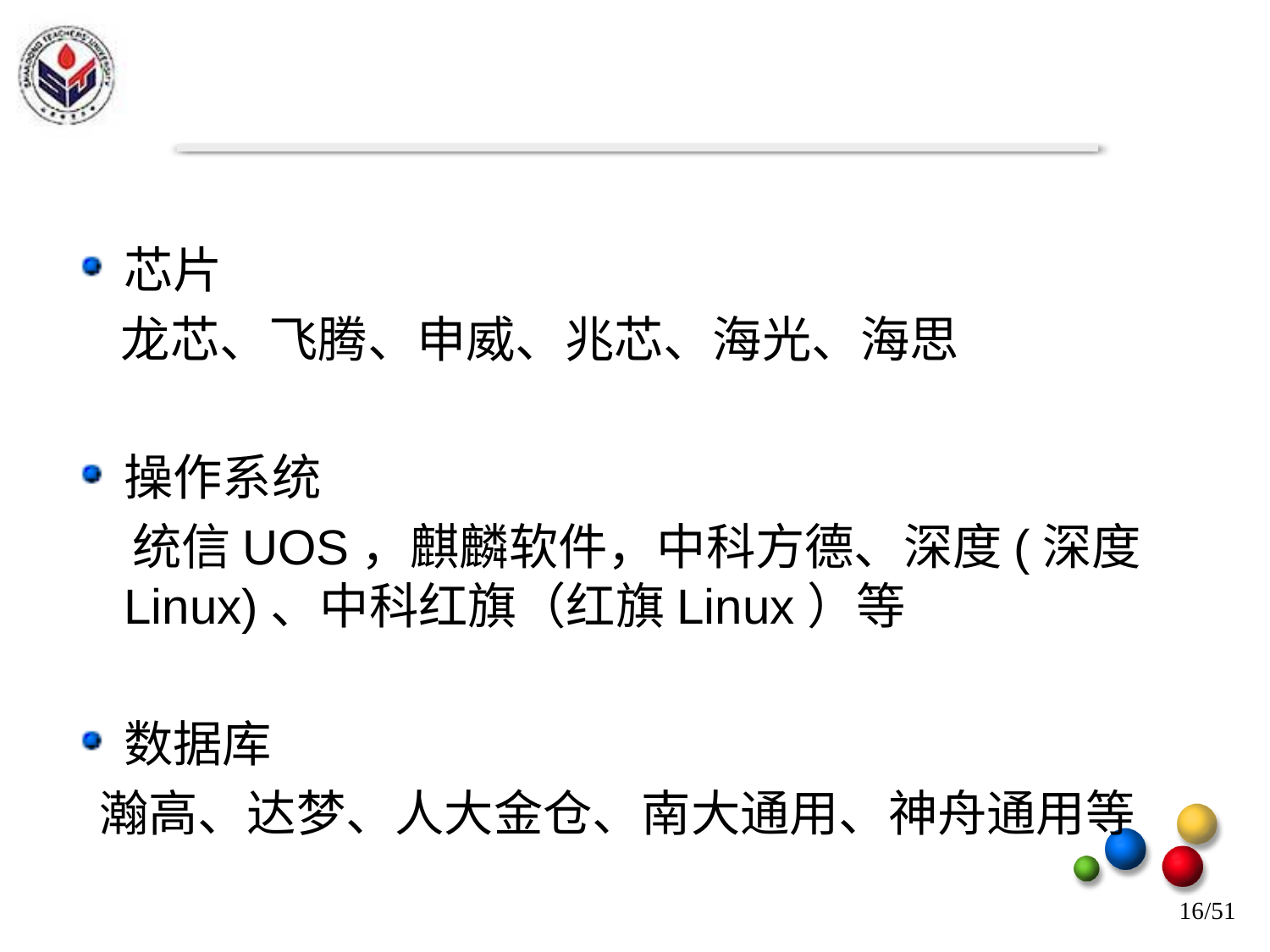

#
芯片
   龙芯、飞腾、申威、兆芯、海光、海思

操作系统
    统信UOS，麒麟软件，中科方德、深度(深度Linux)、中科红旗（红旗Linux）等

数据库
 瀚高、达梦、人大金仓、南大通用、神舟通用等

16/51